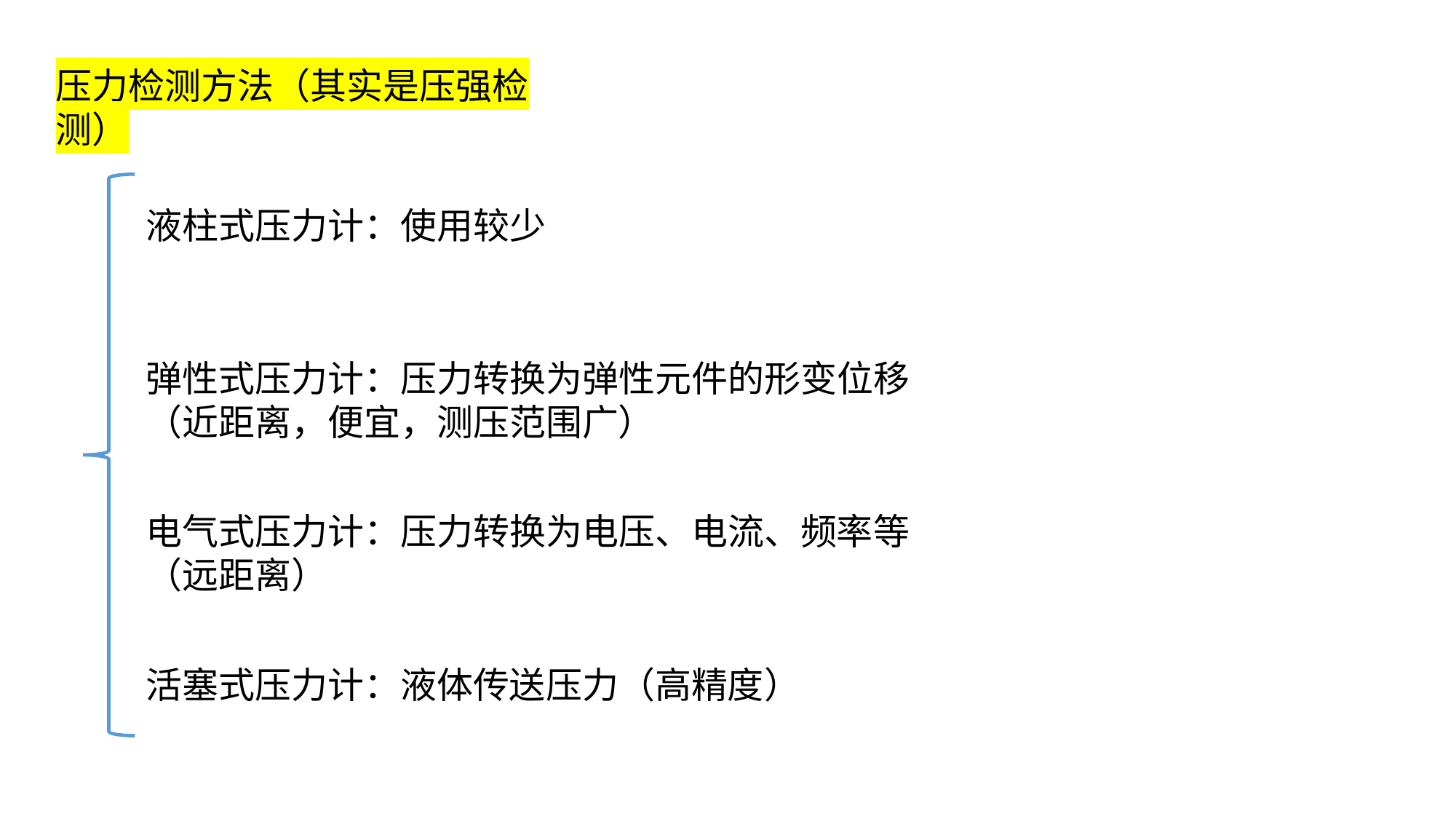

压力检测方法（其实是压强检测）

液柱式压力计：使用较少
弹性式压力计：压力转换为弹性元件的形变位移（近距离，便宜，测压范围广）
电气式压力计：压力转换为电压、电流、频率等（远距离）
活塞式压力计：液体传送压力（高精度）